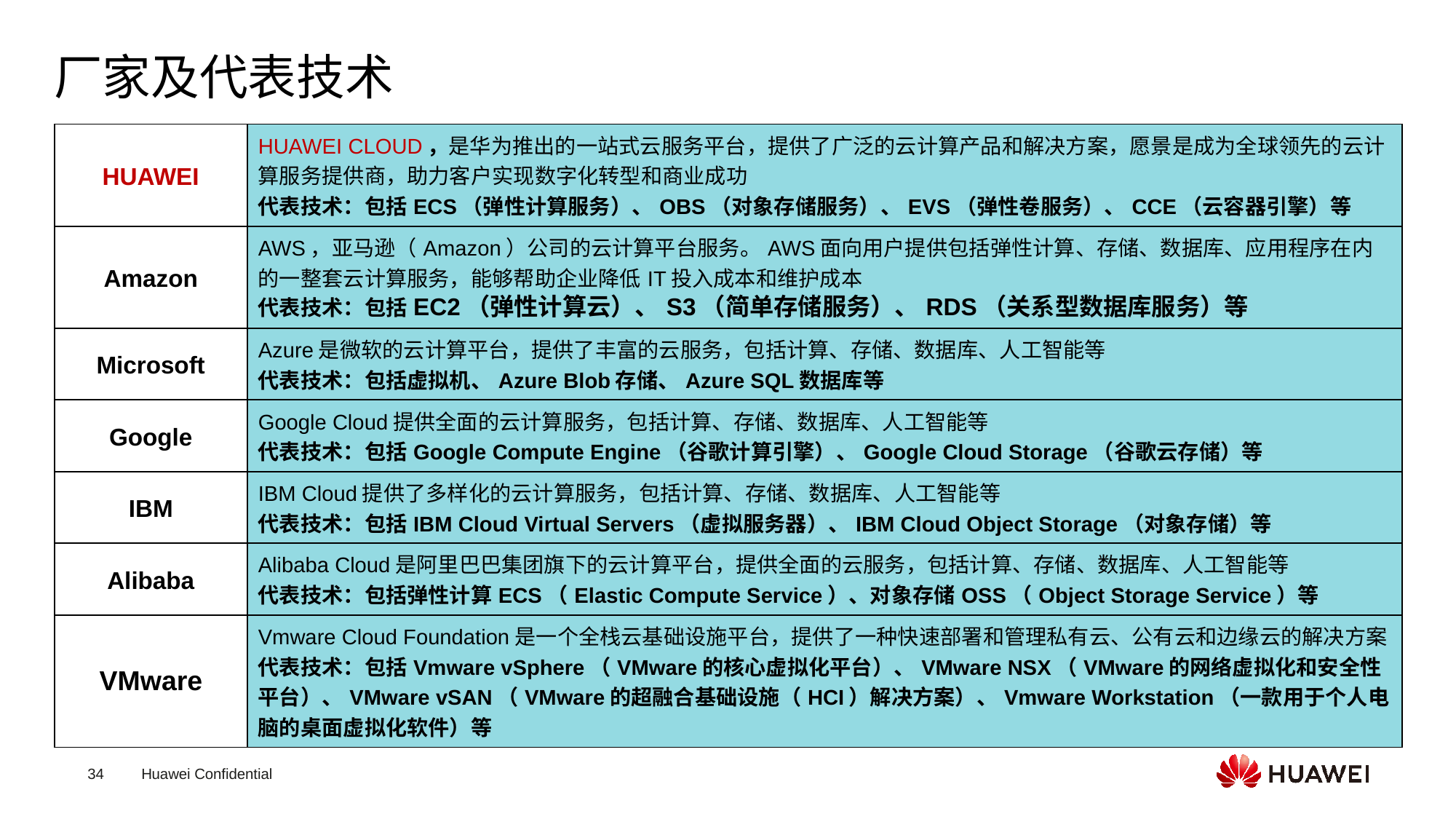

# 厂家及代表技术
| HUAWEI | HUAWEI CLOUD，是华为推出的一站式云服务平台，提供了广泛的云计算产品和解决方案，愿景是成为全球领先的云计算服务提供商，助力客户实现数字化转型和商业成功 代表技术：包括ECS（弹性计算服务）、OBS（对象存储服务）、EVS（弹性卷服务）、CCE（云容器引擎）等 |
| --- | --- |
| Amazon | AWS，亚马逊（Amazon）公司的云计算平台服务。AWS面向用户提供包括弹性计算、存储、数据库、应用程序在内的一整套云计算服务，能够帮助企业降低IT投入成本和维护成本 代表技术：包括EC2（弹性计算云）、S3（简单存储服务）、RDS（关系型数据库服务）等 |
| Microsoft | Azure是微软的云计算平台，提供了丰富的云服务，包括计算、存储、数据库、人工智能等 代表技术：包括虚拟机、Azure Blob存储、Azure SQL数据库等 |
| Google | Google Cloud提供全面的云计算服务，包括计算、存储、数据库、人工智能等 代表技术：包括Google Compute Engine（谷歌计算引擎）、Google Cloud Storage（谷歌云存储）等 |
| IBM | IBM Cloud提供了多样化的云计算服务，包括计算、存储、数据库、人工智能等 代表技术：包括IBM Cloud Virtual Servers（虚拟服务器）、IBM Cloud Object Storage（对象存储）等 |
| Alibaba | Alibaba Cloud是阿里巴巴集团旗下的云计算平台，提供全面的云服务，包括计算、存储、数据库、人工智能等 代表技术：包括弹性计算ECS（Elastic Compute Service）、对象存储OSS（Object Storage Service）等 |
| VMware | Vmware Cloud Foundation是一个全栈云基础设施平台，提供了一种快速部署和管理私有云、公有云和边缘云的解决方案 代表技术：包括Vmware vSphere（VMware的核心虚拟化平台）、VMware NSX（VMware的网络虚拟化和安全性平台）、VMware vSAN（VMware的超融合基础设施（HCI）解决方案）、Vmware Workstation（一款用于个人电脑的桌面虚拟化软件）等 |